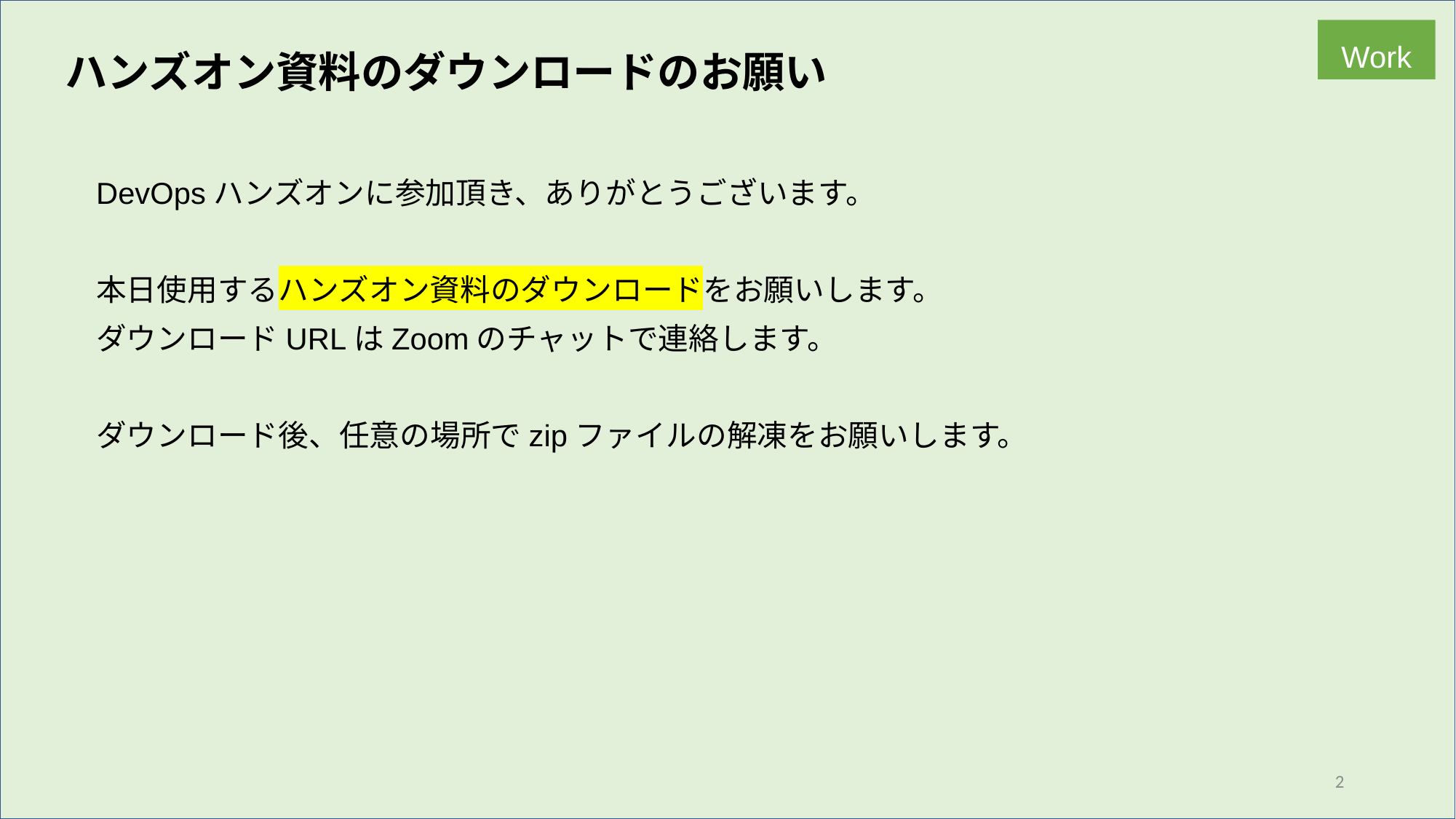

Work
ハンズオン資料のダウンロードのお願い
DevOpsハンズオンに参加頂き、ありがとうございます。

本日使用するハンズオン資料のダウンロードをお願いします。
ダウンロードURLはZoomのチャットで連絡します。

ダウンロード後、任意の場所でzipファイルの解凍をお願いします。
2